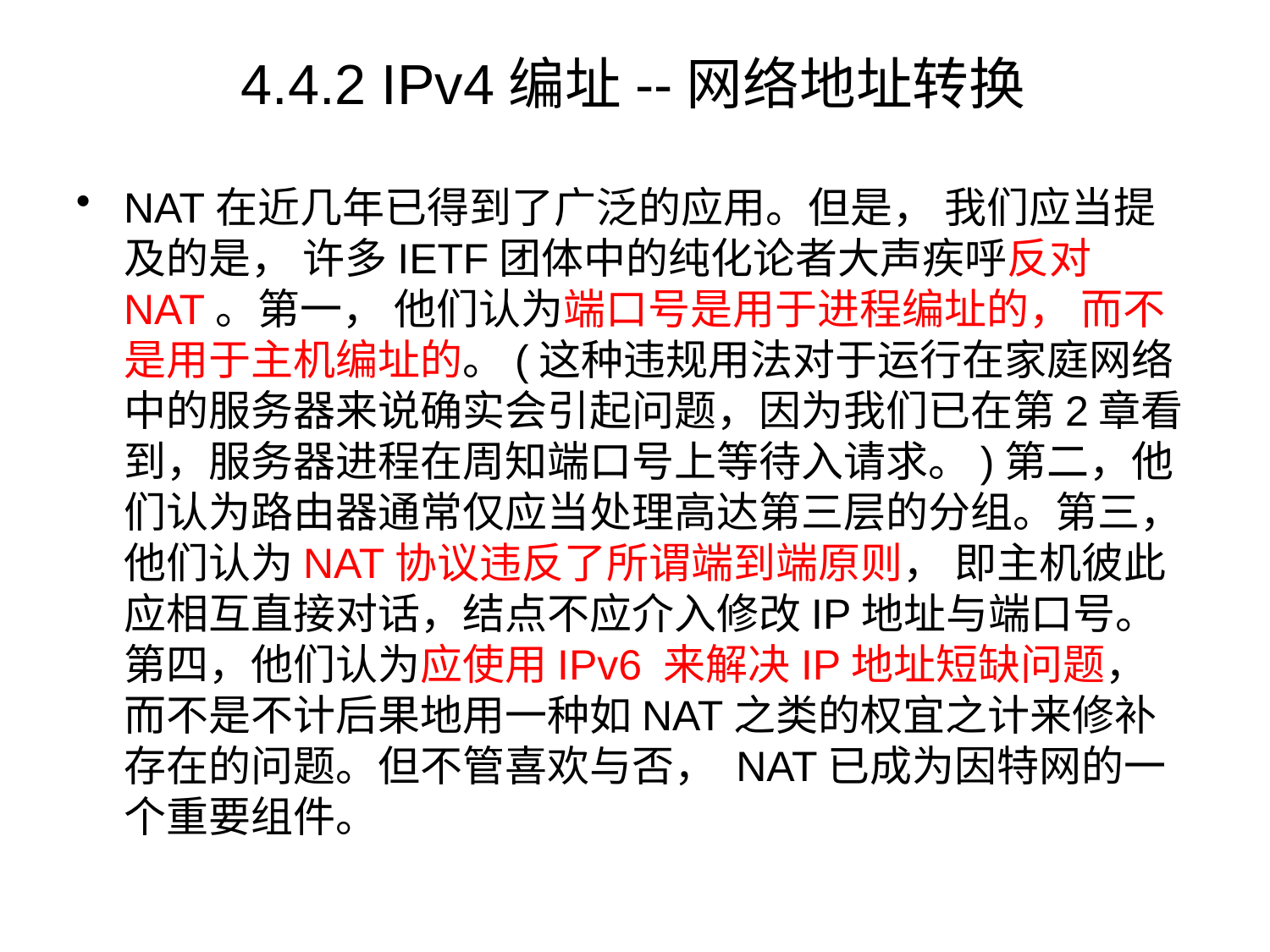

# 4.4.2 IPv4编址--网络地址转换
NAT在近几年已得到了广泛的应用。但是， 我们应当提及的是， 许多IETF团体中的纯化论者大声疾呼反对NAT。第一， 他们认为端口号是用于进程编址的， 而不是用于主机编址的。(这种违规用法对于运行在家庭网络中的服务器来说确实会引起问题，因为我们已在第2章看到，服务器进程在周知端口号上等待入请求。)第二，他们认为路由器通常仅应当处理高达第三层的分组。第三， 他们认为NAT协议违反了所谓端到端原则， 即主机彼此应相互直接对话，结点不应介入修改IP地址与端口号。第四，他们认为应使用IPv6 来解决IP地址短缺问题， 而不是不计后果地用一种如NAT之类的权宜之计来修补存在的问题。但不管喜欢与否， NAT已成为因特网的一个重要组件。